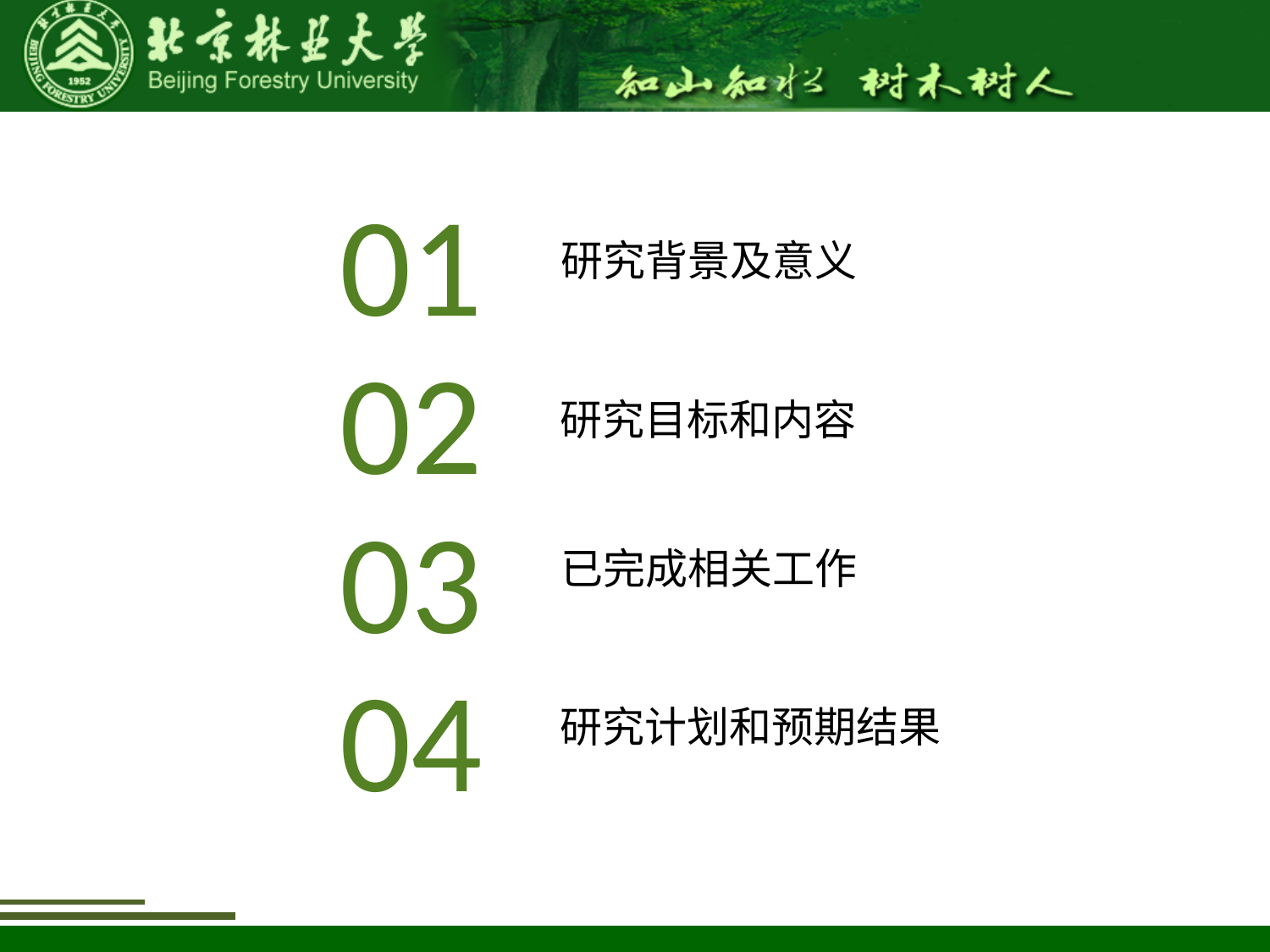

01
研究背景及意义
02
研究目标和内容
03
已完成相关工作
04
研究计划和预期结果